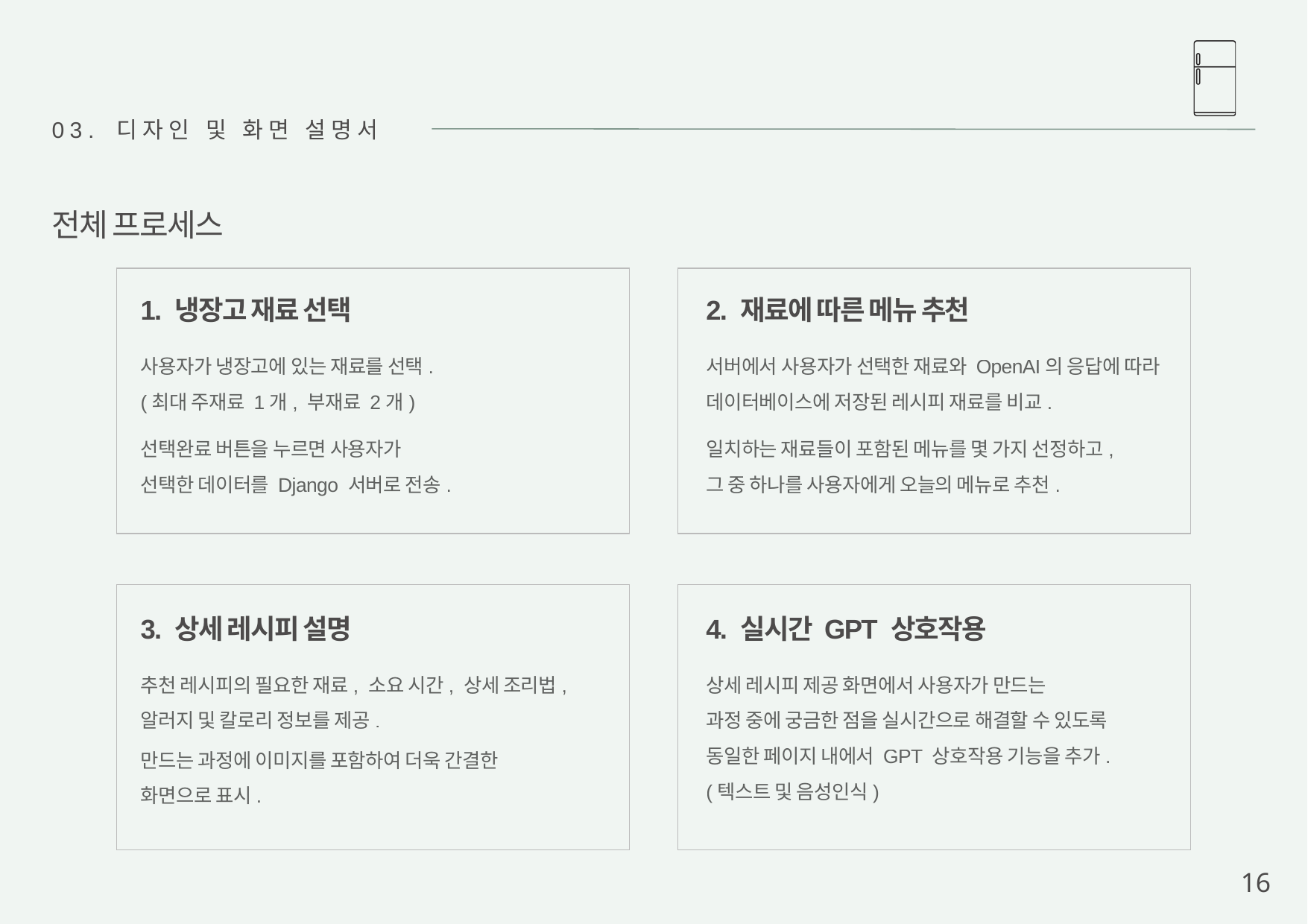

03. 디자인 및 화면 설명서

전체 프로세스

1. 냉장고 재료 선택
2. 재료에 따른 메뉴 추천
사용자가 냉장고에 있는 재료를 선택.
(최대 주재료 1개, 부재료 2개)
서버에서 사용자가 선택한 재료와 OpenAI의 응답에 따라
데이터베이스에 저장된 레시피 재료를 비교.

선택완료 버튼을 누르면 사용자가
선택한 데이터를 Django 서버로 전송.
일치하는 재료들이 포함된 메뉴를 몇 가지 선정하고,
그 중 하나를 사용자에게 오늘의 메뉴로 추천.

3. 상세 레시피 설명
4. 실시간 GPT 상호작용
추천 레시피의 필요한 재료, 소요 시간, 상세 조리법,
알러지 및 칼로리 정보를 제공.
상세 레시피 제공 화면에서 사용자가 만드는
과정 중에 궁금한 점을 실시간으로 해결할 수 있도록
동일한 페이지 내에서 GPT 상호작용 기능을 추가.
(텍스트 및 음성인식)

만드는 과정에 이미지를 포함하여 더욱 간결한
화면으로 표시.
16